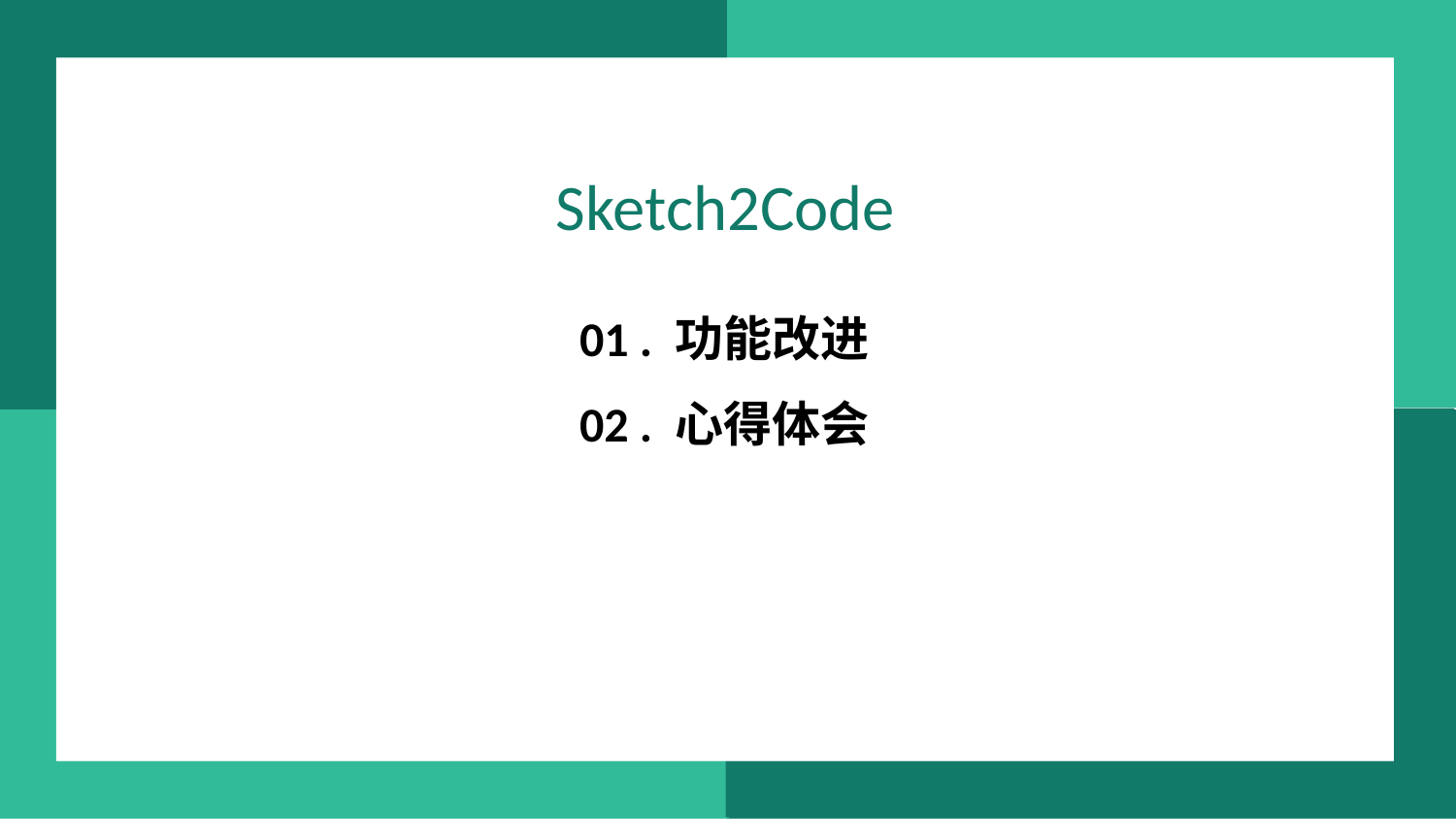

Sketch2Code
01 . 功能改进
02 . 心得体会